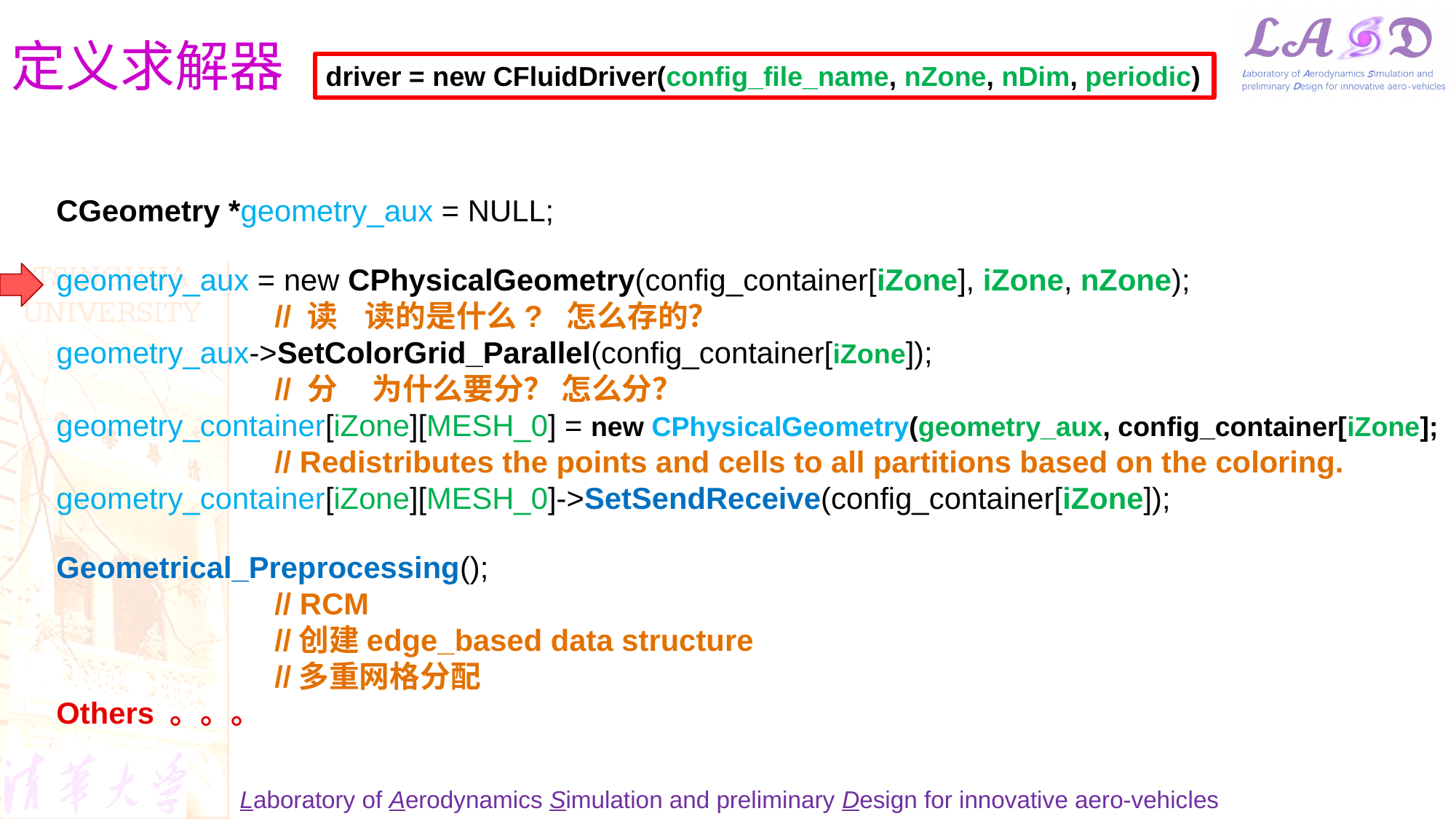

# 定义求解器
driver = new CFluidDriver(config_file_name, nZone, nDim, periodic)
CGeometry *geometry_aux = NULL;

geometry_aux = new CPhysicalGeometry(config_container[iZone], iZone, nZone);
		// 读    读的是什么?  怎么存的？
geometry_aux->SetColorGrid_Parallel(config_container[iZone]);
		// 分     为什么要分？ 怎么分？
geometry_container[iZone][MESH_0] = new CPhysicalGeometry(geometry_aux, config_container[iZone];
		// Redistributes the points and cells to all partitions based on the coloring.
geometry_container[iZone][MESH_0]->SetSendReceive(config_container[iZone]);

Geometrical_Preprocessing();
		// RCM
		//创建edge_based data structure
		//多重网格分配
Others 。。。